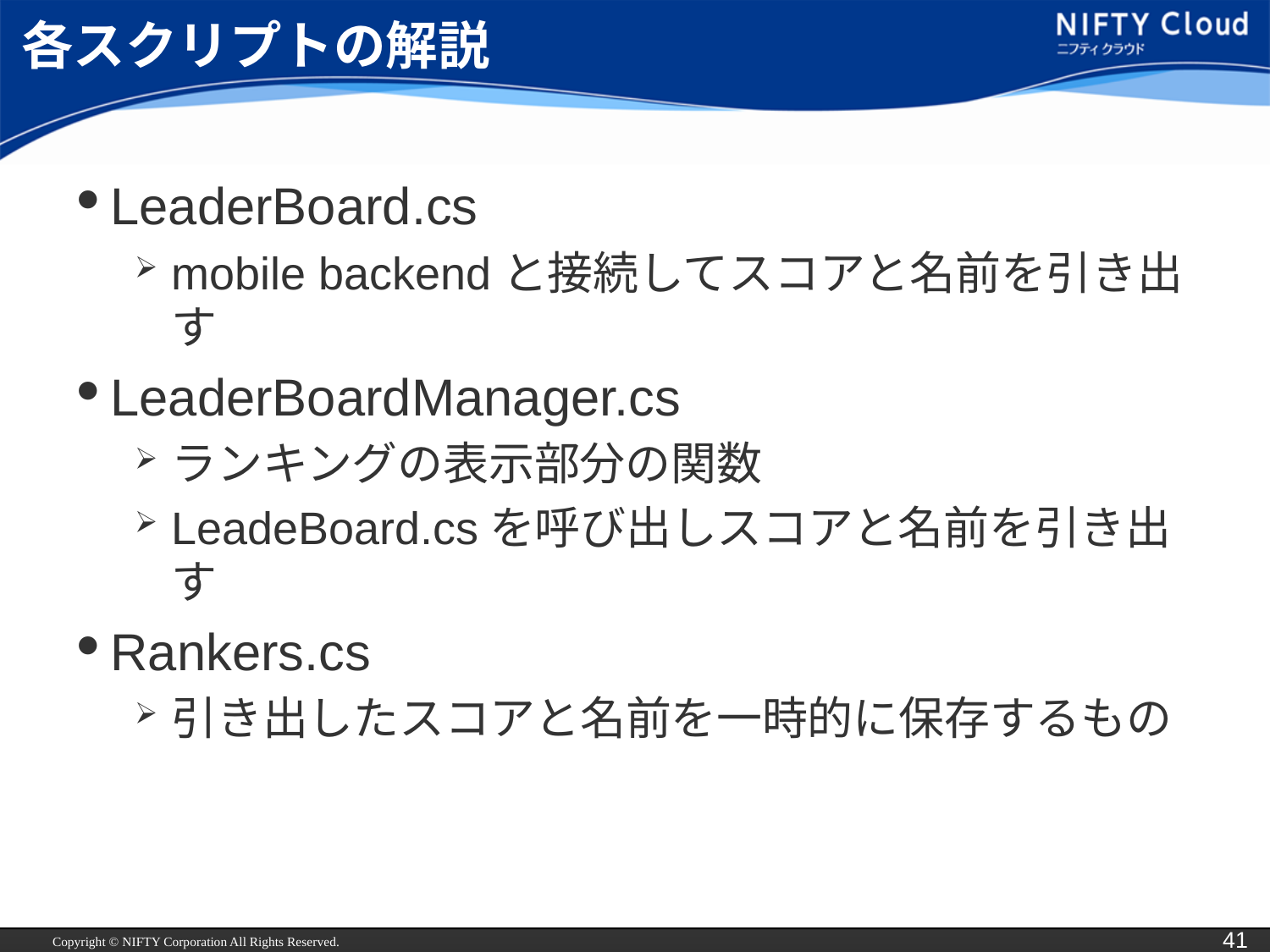

# 各スクリプトの解説
LeaderBoard.cs
mobile backendと接続してスコアと名前を引き出す
LeaderBoardManager.cs
ランキングの表示部分の関数
LeadeBoard.csを呼び出しスコアと名前を引き出す
Rankers.cs
引き出したスコアと名前を一時的に保存するもの